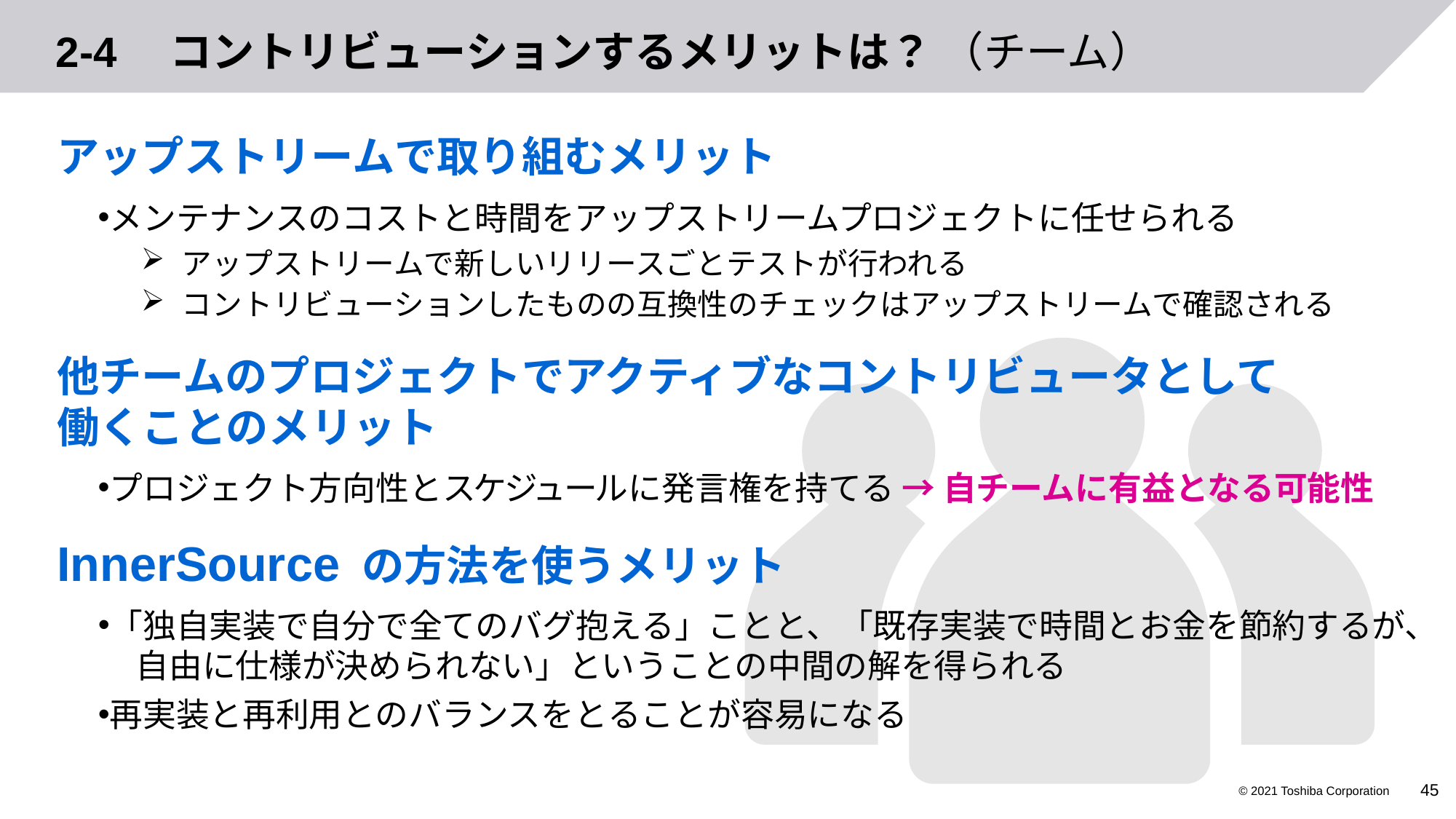

# 2-4　コントリビューションするメリットは？ （チーム）
アップストリームで取り組むメリット
メンテナンスのコストと時間をアップストリームプロジェクトに任せられる
アップストリームで新しいリリースごとテストが行われる
コントリビューションしたものの互換性のチェックはアップストリームで確認される

他チームのプロジェクトでアクティブなコントリビュータとして
働くことのメリット
プロジェクト方向性とスケジュールに発言権を持てる → 自チームに有益となる可能性
InnerSource の方法を使うメリット
「独自実装で自分で全てのバグ抱える」ことと、「既存実装で時間とお金を節約するが、
    自由に仕様が決められない」ということの中間の解を得られる
再実装と再利用とのバランスをとることが容易になる